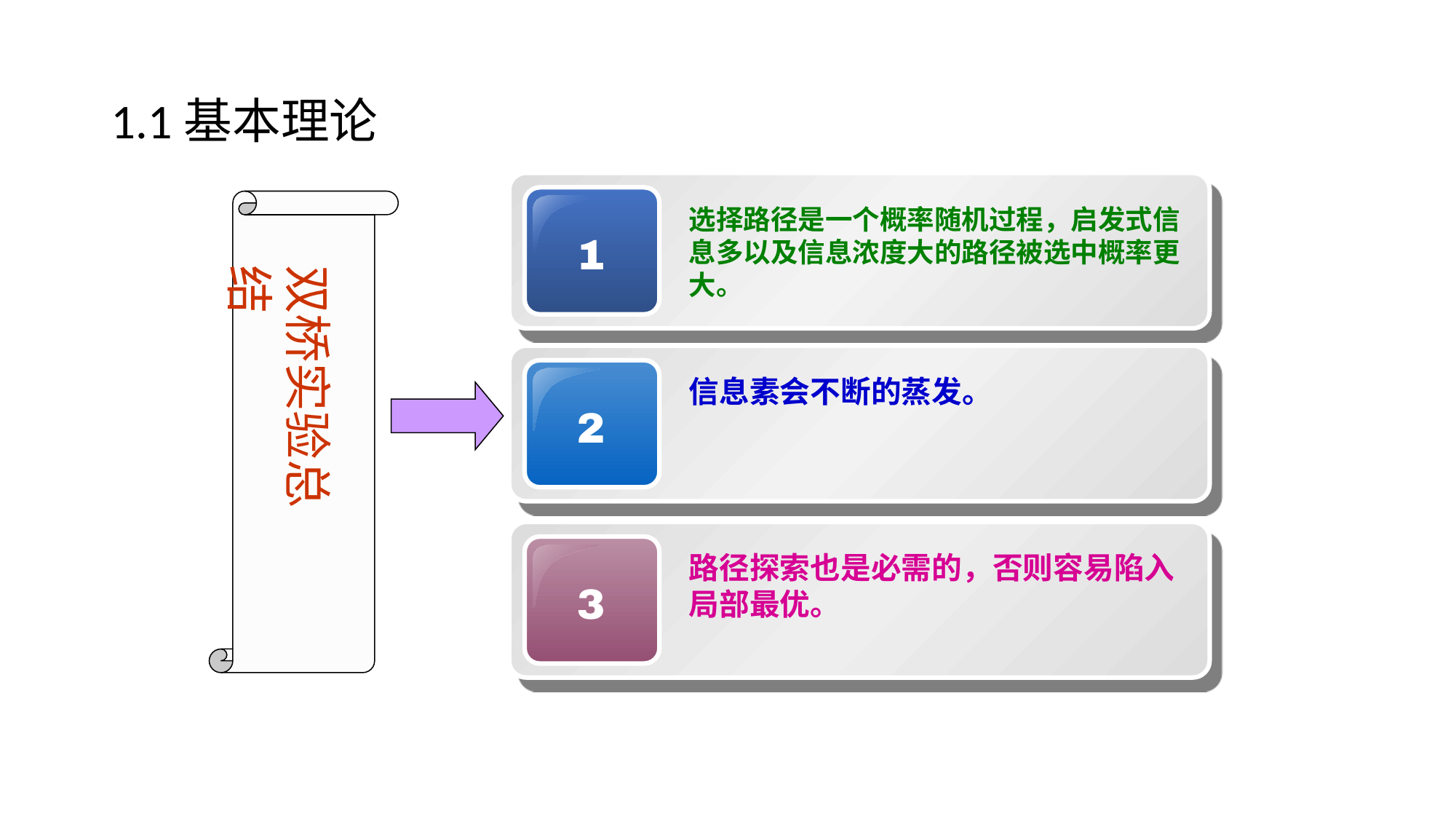

# 1.1基本理论

1
选择路径是一个概率随机过程，启发式信息多以及信息浓度大的路径被选中概率更大。

2
信息素会不断的蒸发。

3
路径探索也是必需的，否则容易陷入局部最优。

双桥实验总结